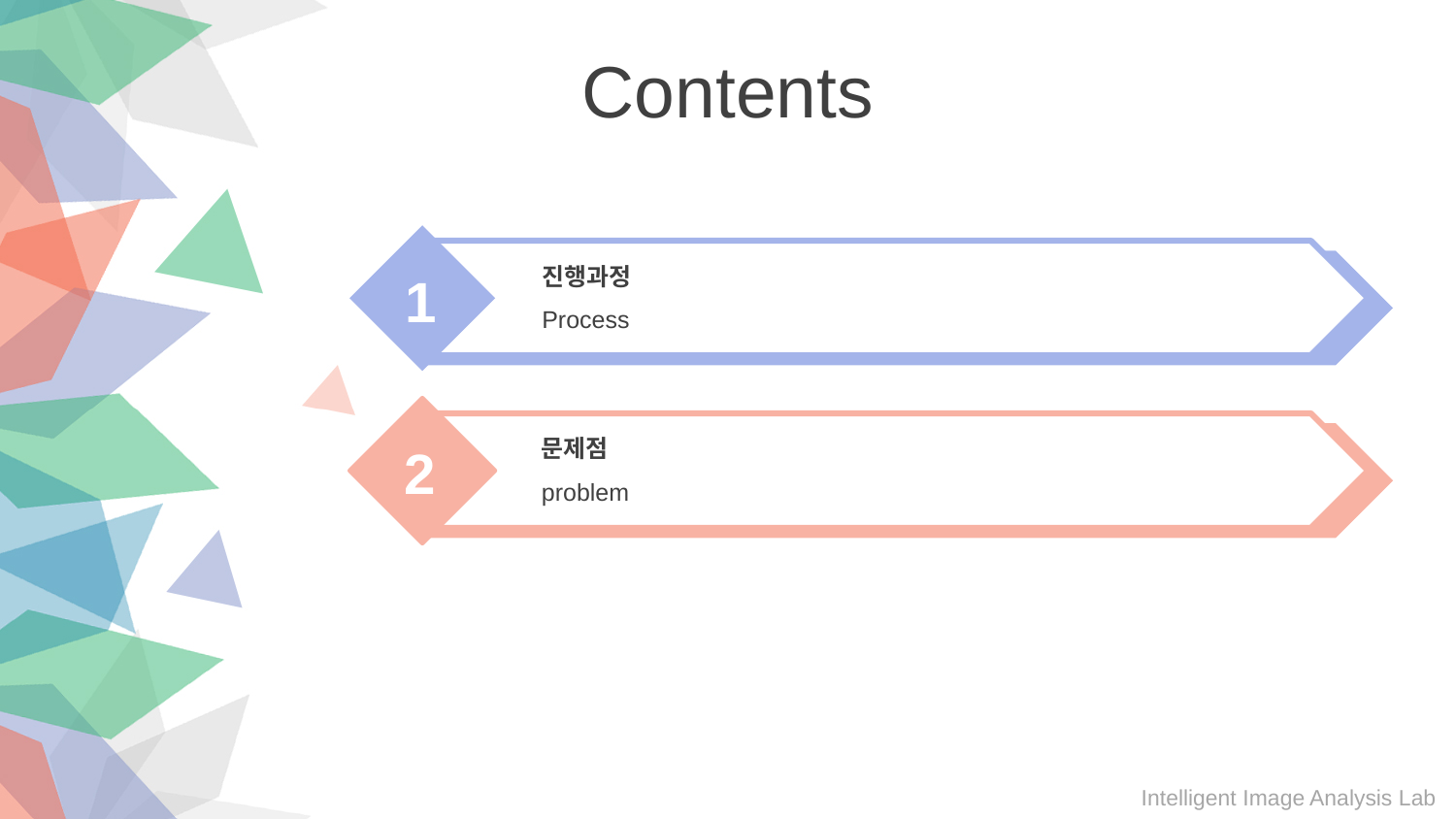

Contents

진행과정
Process
1

문제점
problem
2
4